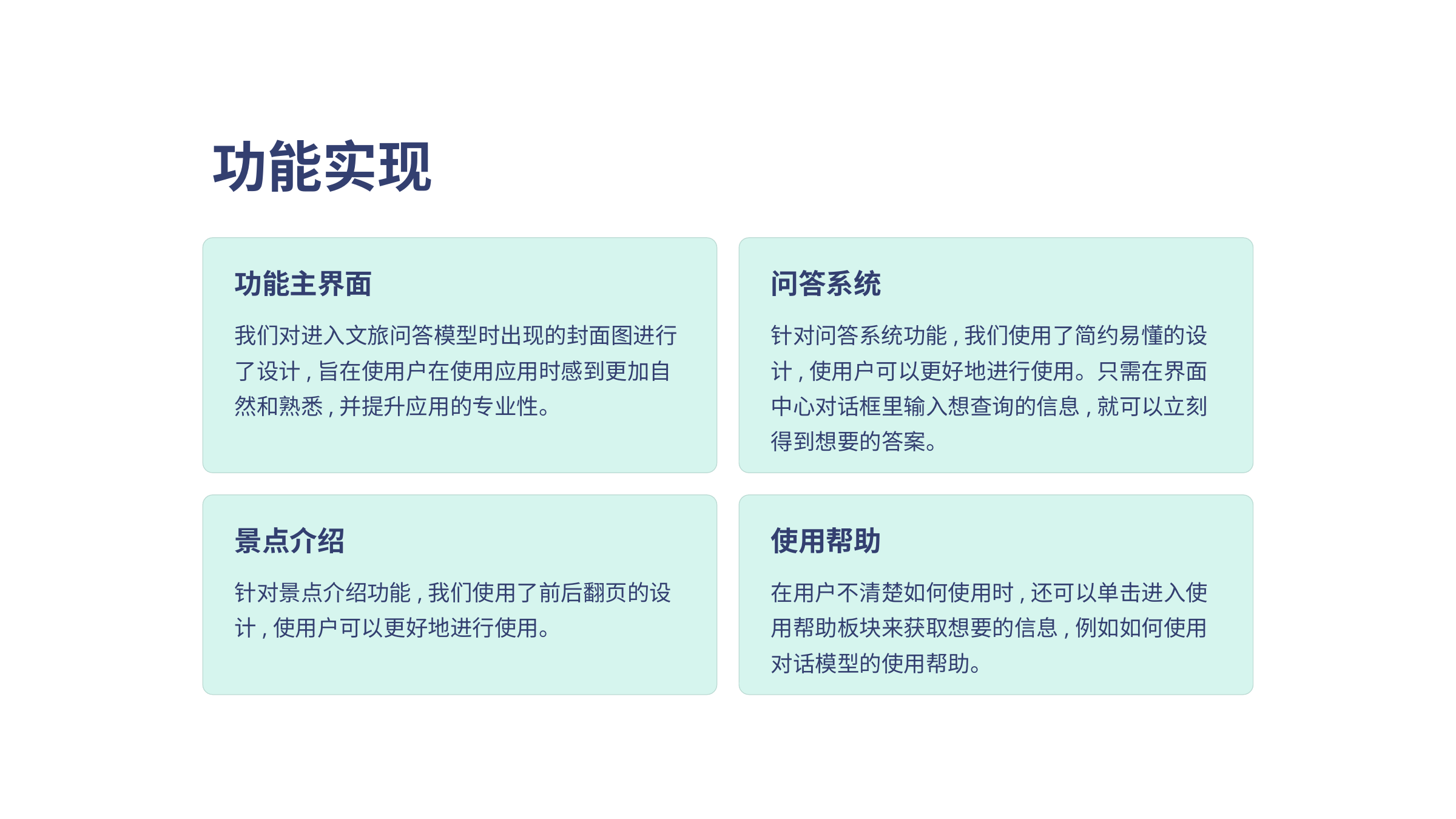

功能实现

功能主界面
问答系统
我们对进入文旅问答模型时出现的封面图进行了设计,旨在使用户在使用应用时感到更加自然和熟悉,并提升应用的专业性。
针对问答系统功能,我们使用了简约易懂的设计,使用户可以更好地进行使用。只需在界面中心对话框里输入想查询的信息,就可以立刻得到想要的答案。

景点介绍
使用帮助
针对景点介绍功能,我们使用了前后翻页的设计,使用户可以更好地进行使用。
在用户不清楚如何使用时,还可以单击进入使用帮助板块来获取想要的信息,例如如何使用对话模型的使用帮助。